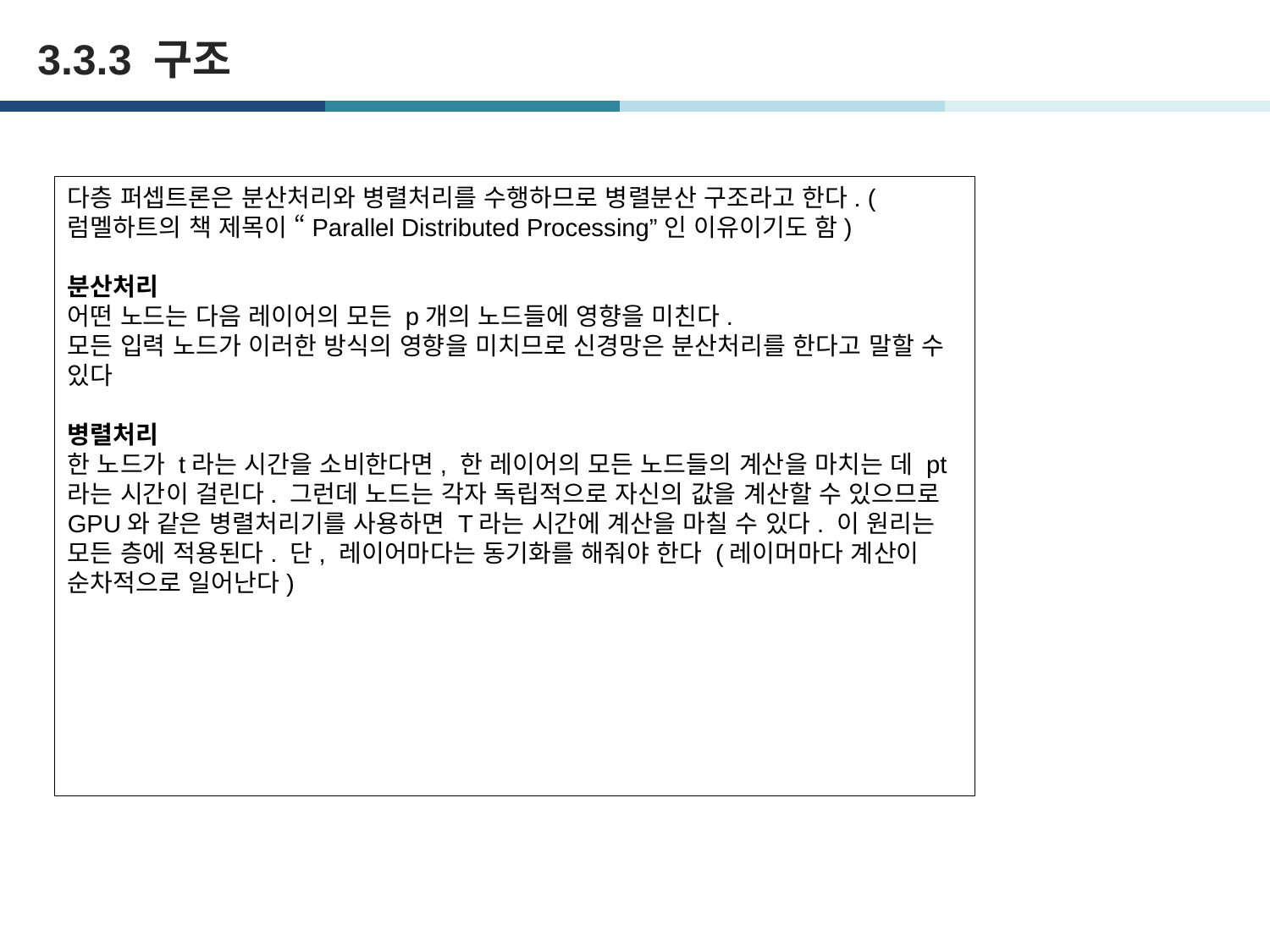

# 3.3.3 구조
다층 퍼셉트론은 분산처리와 병렬처리를 수행하므로 병렬분산 구조라고 한다. (럼멜하트의 책 제목이 “Parallel Distributed Processing”인 이유이기도 함)

분산처리
어떤 노드는 다음 레이어의 모든 p개의 노드들에 영향을 미친다.
모든 입력 노드가 이러한 방식의 영향을 미치므로 신경망은 분산처리를 한다고 말할 수 있다

병렬처리
한 노드가 t라는 시간을 소비한다면, 한 레이어의 모든 노드들의 계산을 마치는 데 pt라는 시간이 걸린다. 그런데 노드는 각자 독립적으로 자신의 값을 계산할 수 있으므로 GPU와 같은 병렬처리기를 사용하면 T라는 시간에 계산을 마칠 수 있다. 이 원리는 모든 층에 적용된다. 단, 레이어마다는 동기화를 해줘야 한다 (레이머마다 계산이 순차적으로 일어난다)